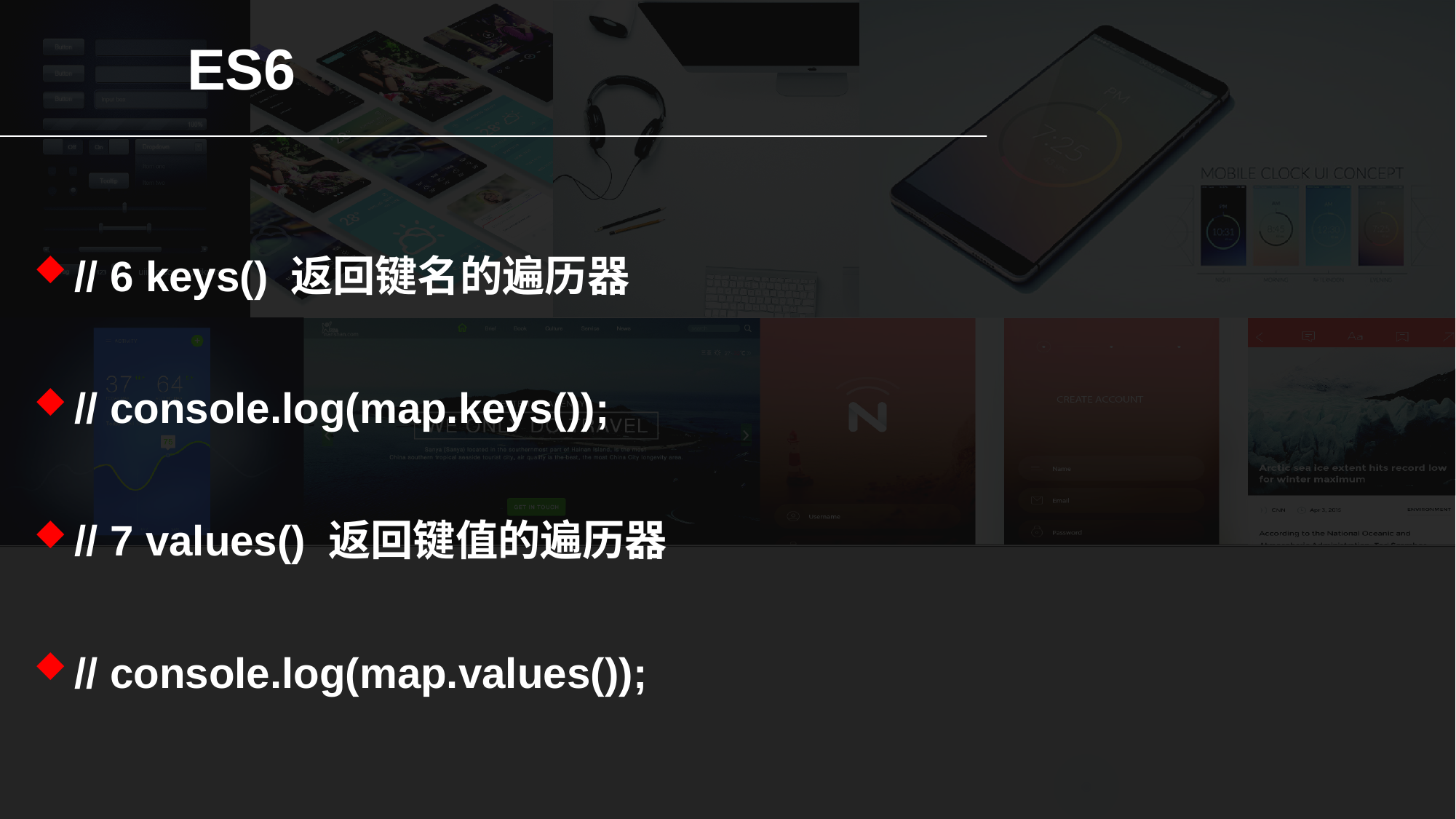

ES6

// 6 keys() 返回键名的遍历器

// console.log(map.keys());

// 7 values() 返回键值的遍历器

// console.log(map.values());